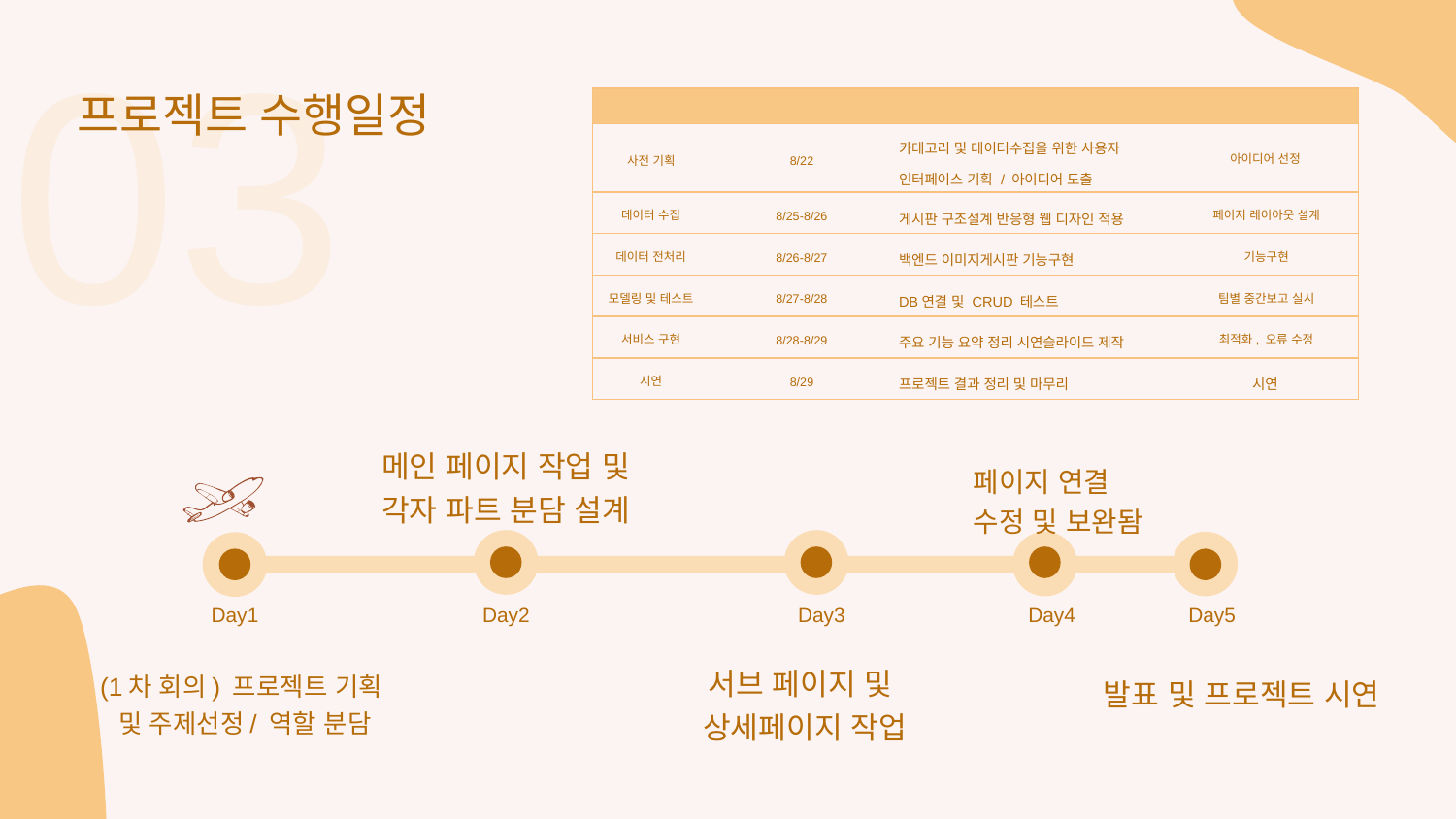

03
프로젝트 수행일정
| 구분 | 기간 | 활동 | 비고 |
| --- | --- | --- | --- |
| 사전 기획 | 8/22 | 카테고리 및 데이터수집을 위한 사용자 인터페이스 기획 / 아이디어 도출 | 아이디어 선정 |
| 데이터 수집 | 8/25-8/26 | 게시판 구조설계 반응형 웹 디자인 적용 | 페이지 레이아웃 설계 |
| 데이터 전처리 | 8/26-8/27 | 백엔드 이미지게시판 기능구현 | 기능구현 |
| 모델링 및 테스트 | 8/27-8/28 | DB연결 및 CRUD 테스트 | 팀별 중간보고 실시 |
| 서비스 구현 | 8/28-8/29 | 주요 기능 요약 정리 시연슬라이드 제작 | 최적화, 오류 수정 |
| 시연 | 8/29 | 프로젝트 결과 정리 및 마무리 | 시연 |
메인 페이지 작업 및
각자 파트 분담 설계
페이지 연결
수정 및 보완돰

Day1
Day2
Day3
Day4
Day5
발표 및 프로젝트 시연
(1차 회의) 프로젝트 기획
및 주제선정/ 역할 분담
서브 페이지 및
상세페이지 작업